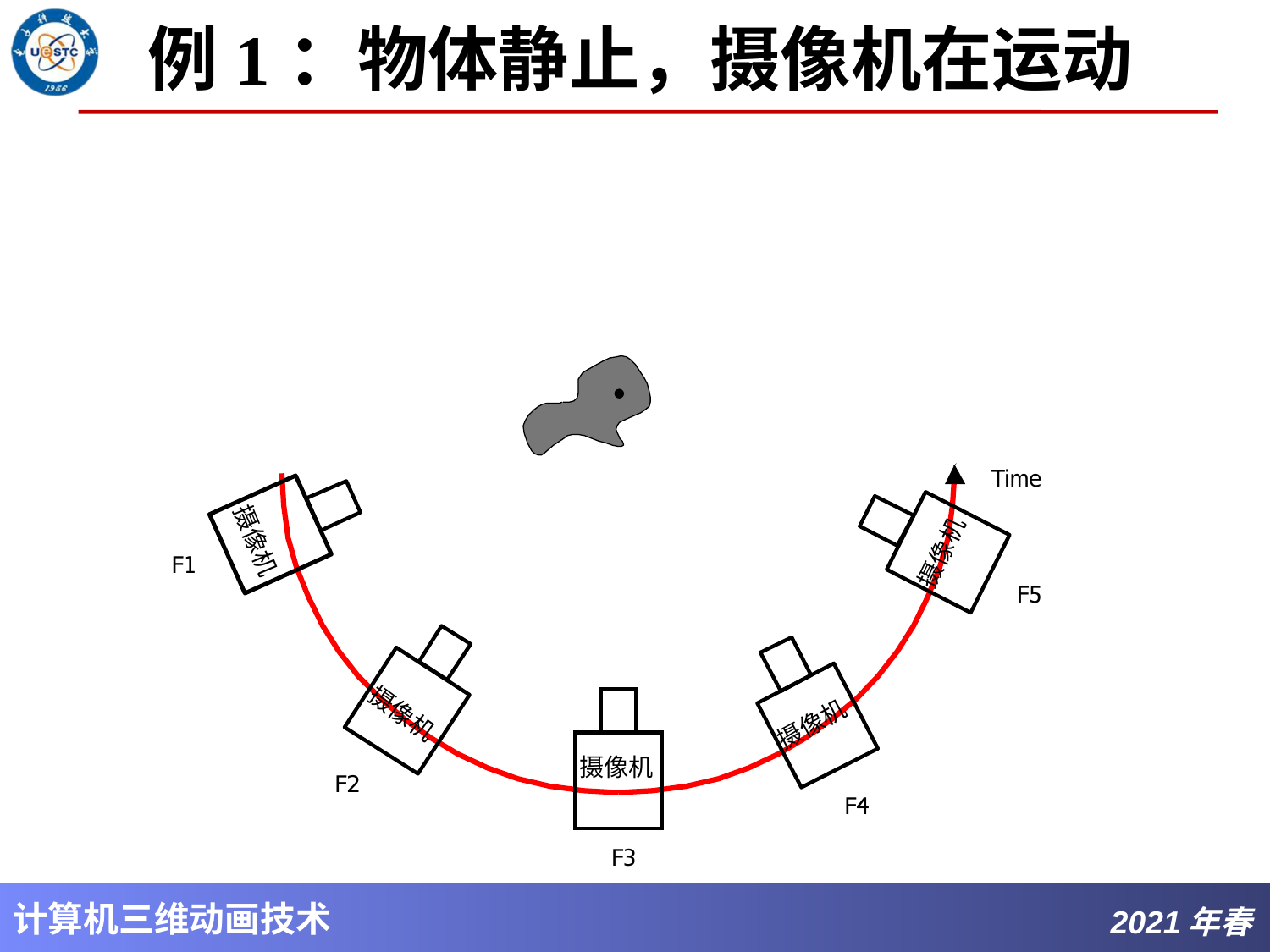

# 例1：物体静止，摄像机在运动

Time

F1
摄像机

F5
摄像机

F2
摄像机

F4
摄像机

F3
摄像机